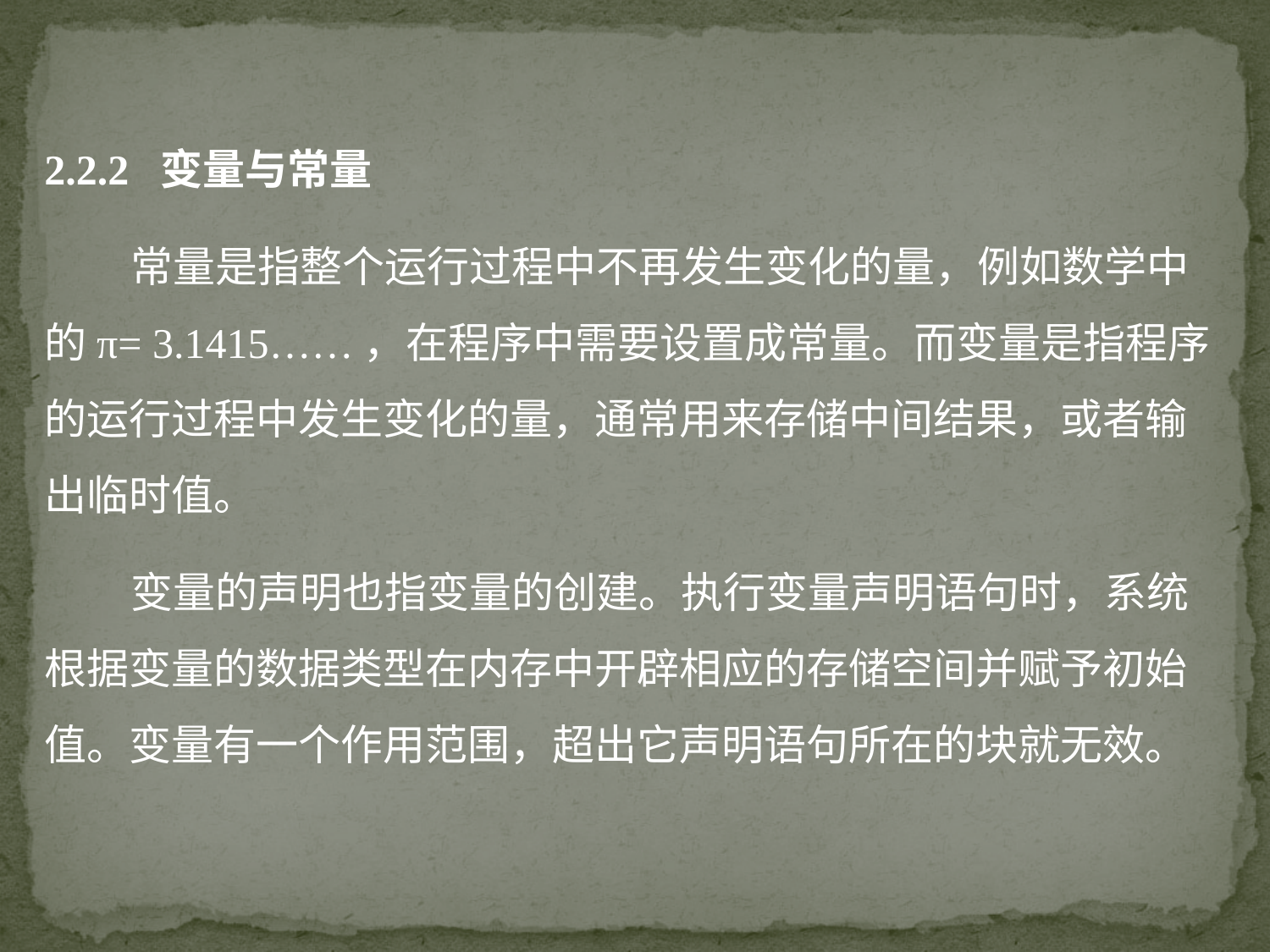

2.2.2  变量与常量
        常量是指整个运行过程中不再发生变化的量，例如数学中的π= 3.1415……，在程序中需要设置成常量。而变量是指程序的运行过程中发生变化的量，通常用来存储中间结果，或者输出临时值。
        变量的声明也指变量的创建。执行变量声明语句时，系统根据变量的数据类型在内存中开辟相应的存储空间并赋予初始值。变量有一个作用范围，超出它声明语句所在的块就无效。